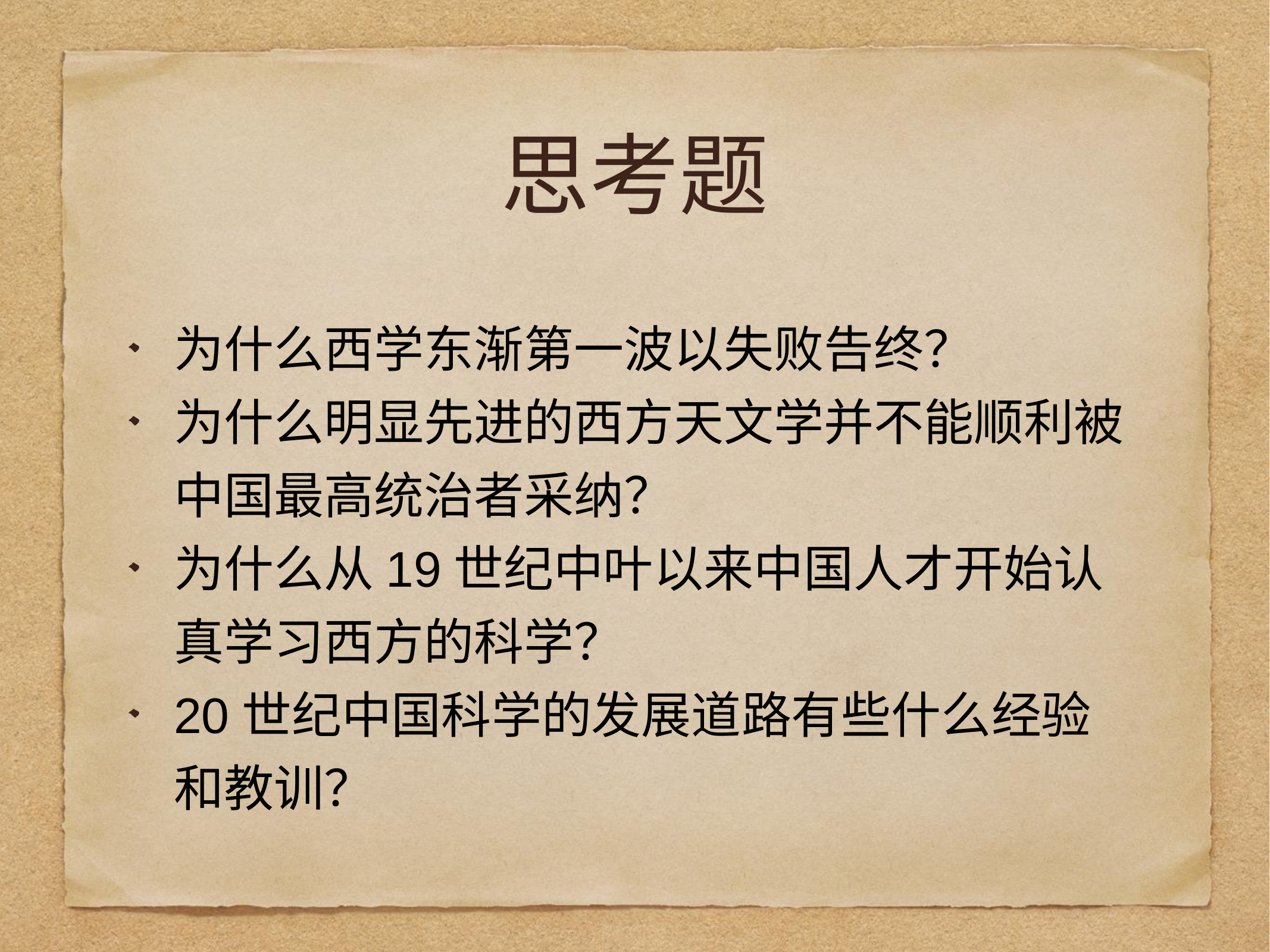

# 思考题
为什么西学东渐第一波以失败告终？
为什么明显先进的西方天文学并不能顺利被中国最高统治者采纳？
为什么从19世纪中叶以来中国人才开始认真学习西方的科学？
20世纪中国科学的发展道路有些什么经验和教训？